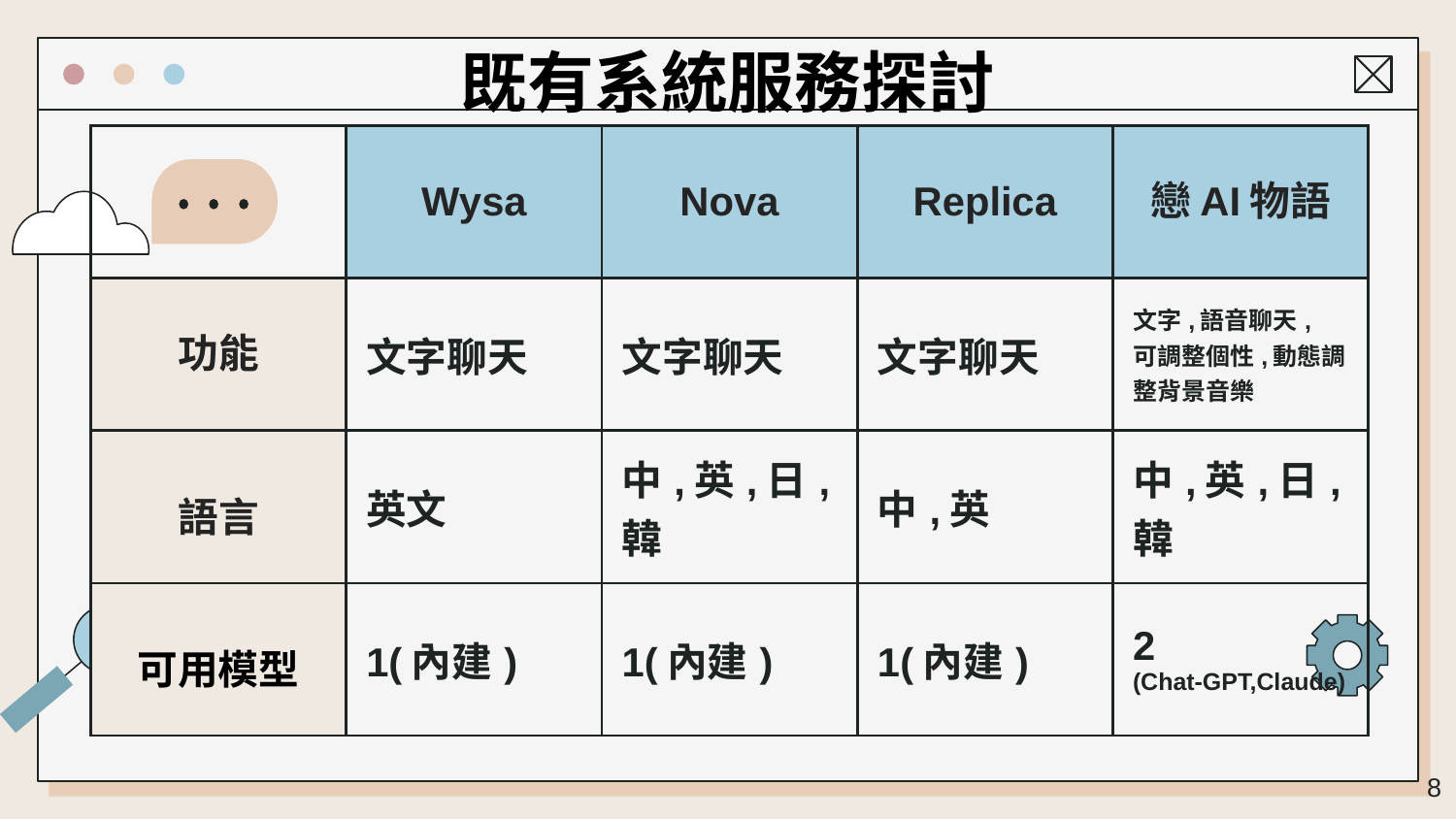

既有系統服務探討
|  | Wysa | Nova | Replica | 戀AI物語 |
| --- | --- | --- | --- | --- |
| 功能 | 文字聊天 | 文字聊天 | 文字聊天 | 文字,語音聊天, 可調整個性,動態調整背景音樂 |
| 語言 | 英文 | 中,英,日,韓 | 中,英 | 中,英,日,韓 |
| 可用模型 | 1(內建) | 1(內建) | 1(內建) | 2 (Chat-GPT,Claude) |

8